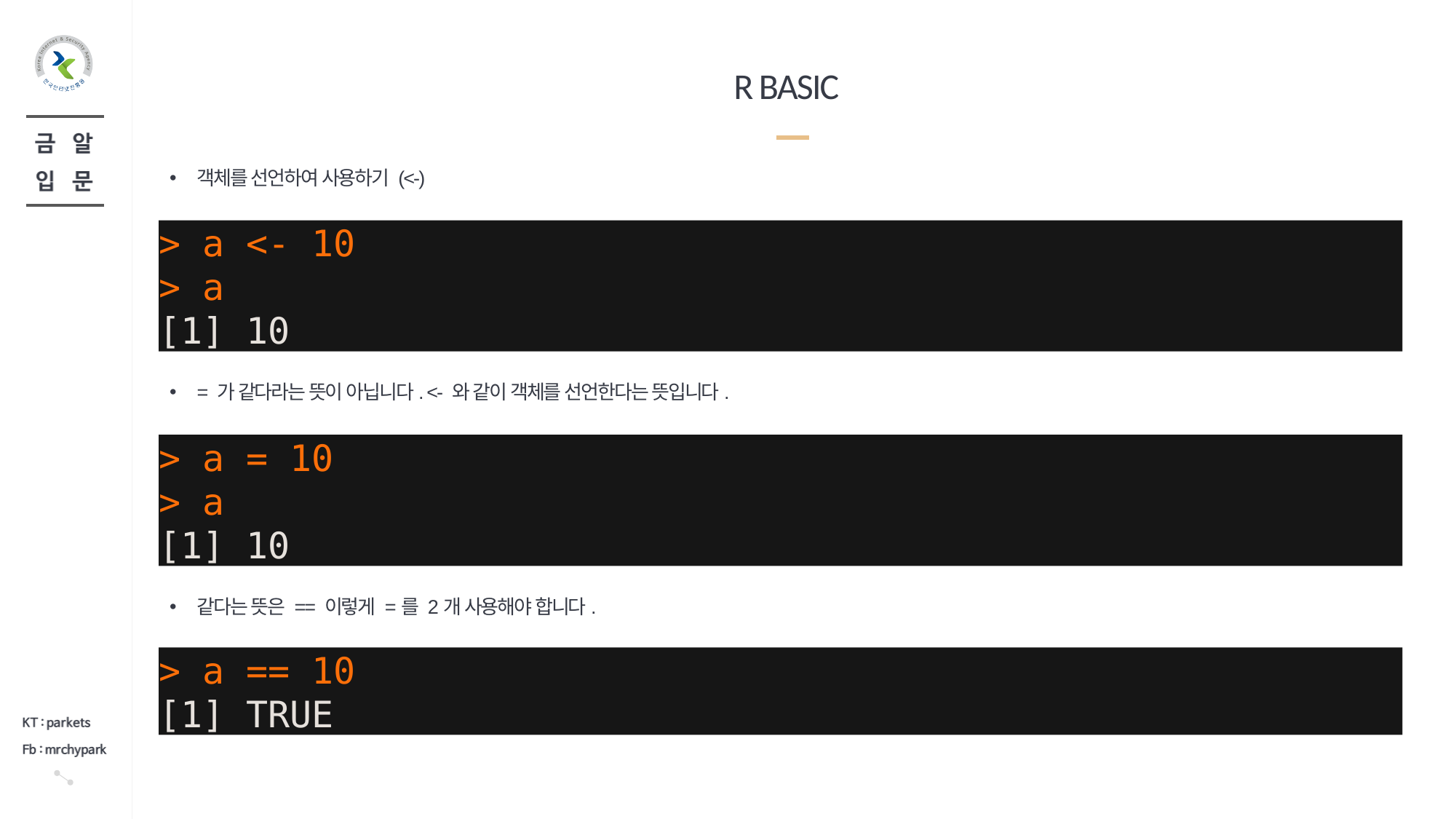

# R BASIC
객체를 선언하여 사용하기 (<-)
> a <- 10
> a
[1] 10
= 가 같다라는 뜻이 아닙니다. <- 와 같이 객체를 선언한다는 뜻입니다.
> a = 10
> a
[1] 10
같다는 뜻은 == 이렇게 =를 2개 사용해야 합니다.
> a == 10
[1] TRUE